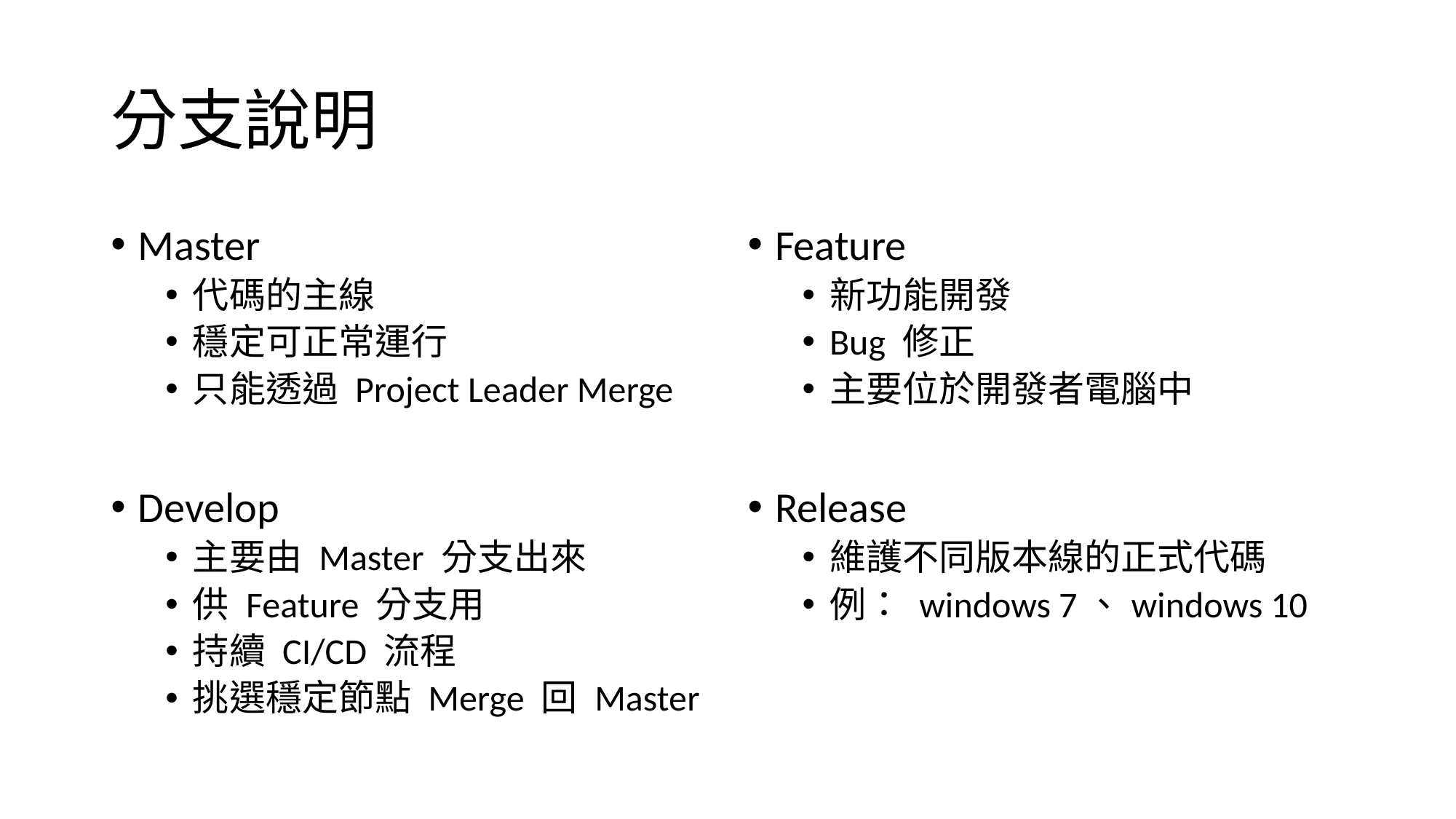

# 分支說明
Master
代碼的主線
穩定可正常運行
只能透過 Project Leader Merge

Develop
主要由 Master 分支出來
供 Feature 分支用
持續 CI/CD 流程
挑選穩定節點 Merge 回 Master
Feature
新功能開發
Bug 修正
主要位於開發者電腦中

Release
維護不同版本線的正式代碼
例： windows 7、windows 10